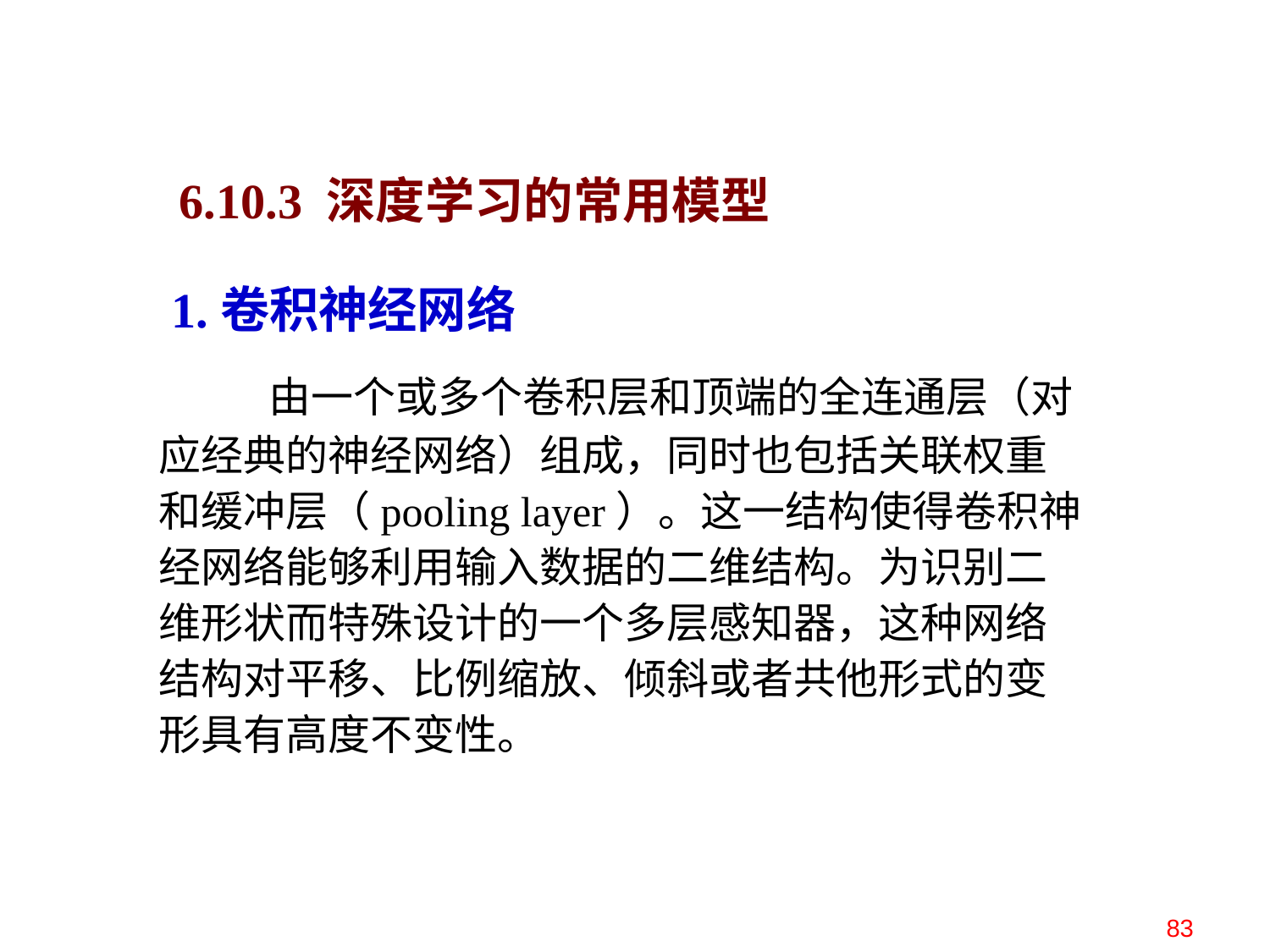

6.10.3 深度学习的常用模型
 1.卷积神经网络
        由一个或多个卷积层和顶端的全连通层（对应经典的神经网络）组成，同时也包括关联权重和缓冲层（pooling layer）。这一结构使得卷积神经网络能够利用输入数据的二维结构。为识别二维形状而特殊设计的一个多层感知器，这种网络结构对平移、比例缩放、倾斜或者共他形式的变形具有高度不变性。
83